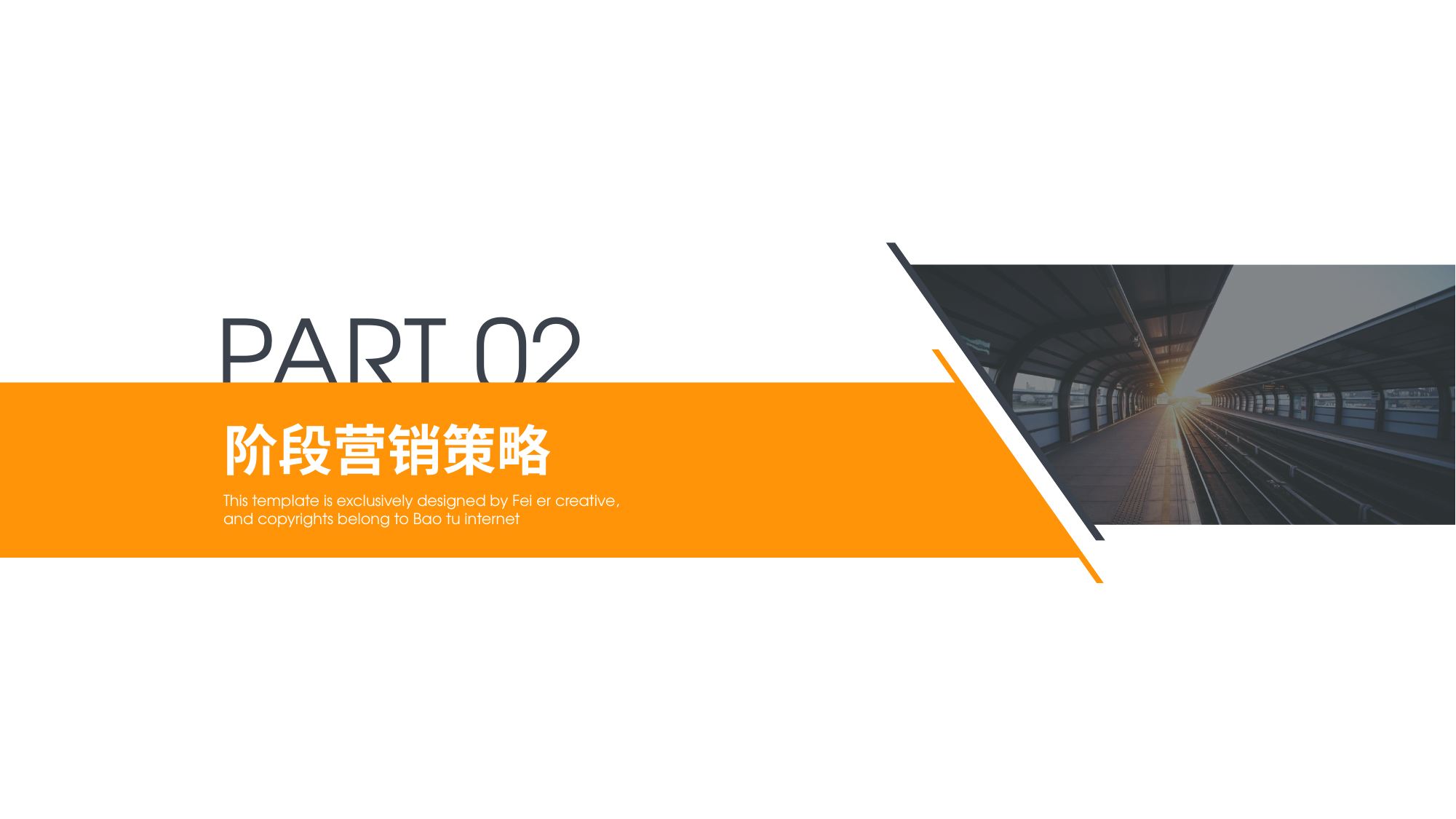

PART 02

阶段营销策略
This template is exclusively designed by Fei er creative, and copyrights belong to Bao tu internet